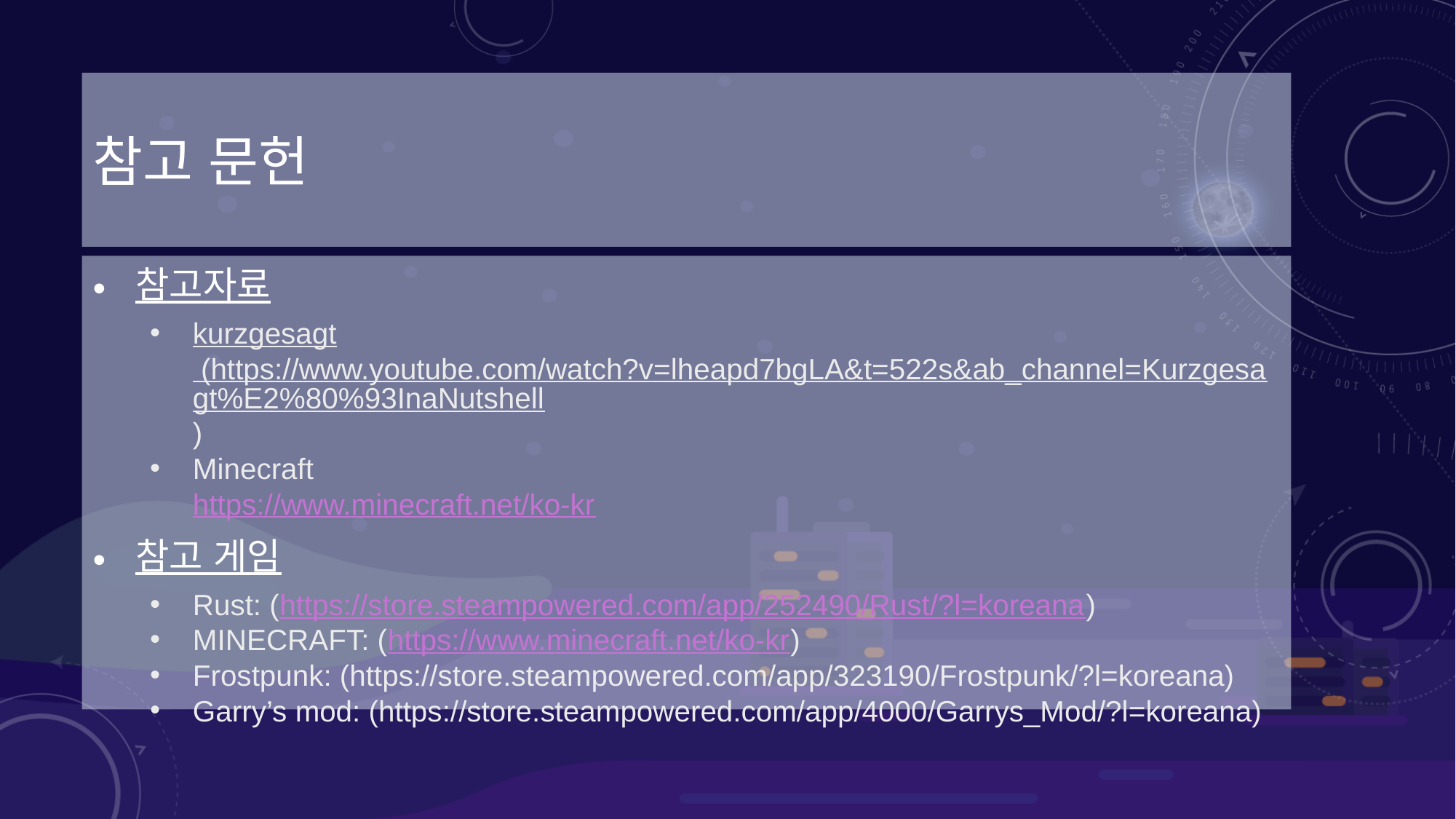

# 참고 문헌
참고자료
kurzgesagt (https://www.youtube.com/watch?v=lheapd7bgLA&t=522s&ab_channel=Kurzgesagt%E2%80%93InaNutshell)
Minecraft
https://www.minecraft.net/ko-kr

참고 게임
Rust: (https://store.steampowered.com/app/252490/Rust/?l=koreana)
MINECRAFT: (https://www.minecraft.net/ko-kr)
Frostpunk: (https://store.steampowered.com/app/323190/Frostpunk/?l=koreana)
Garry’s mod: (https://store.steampowered.com/app/4000/Garrys_Mod/?l=koreana)